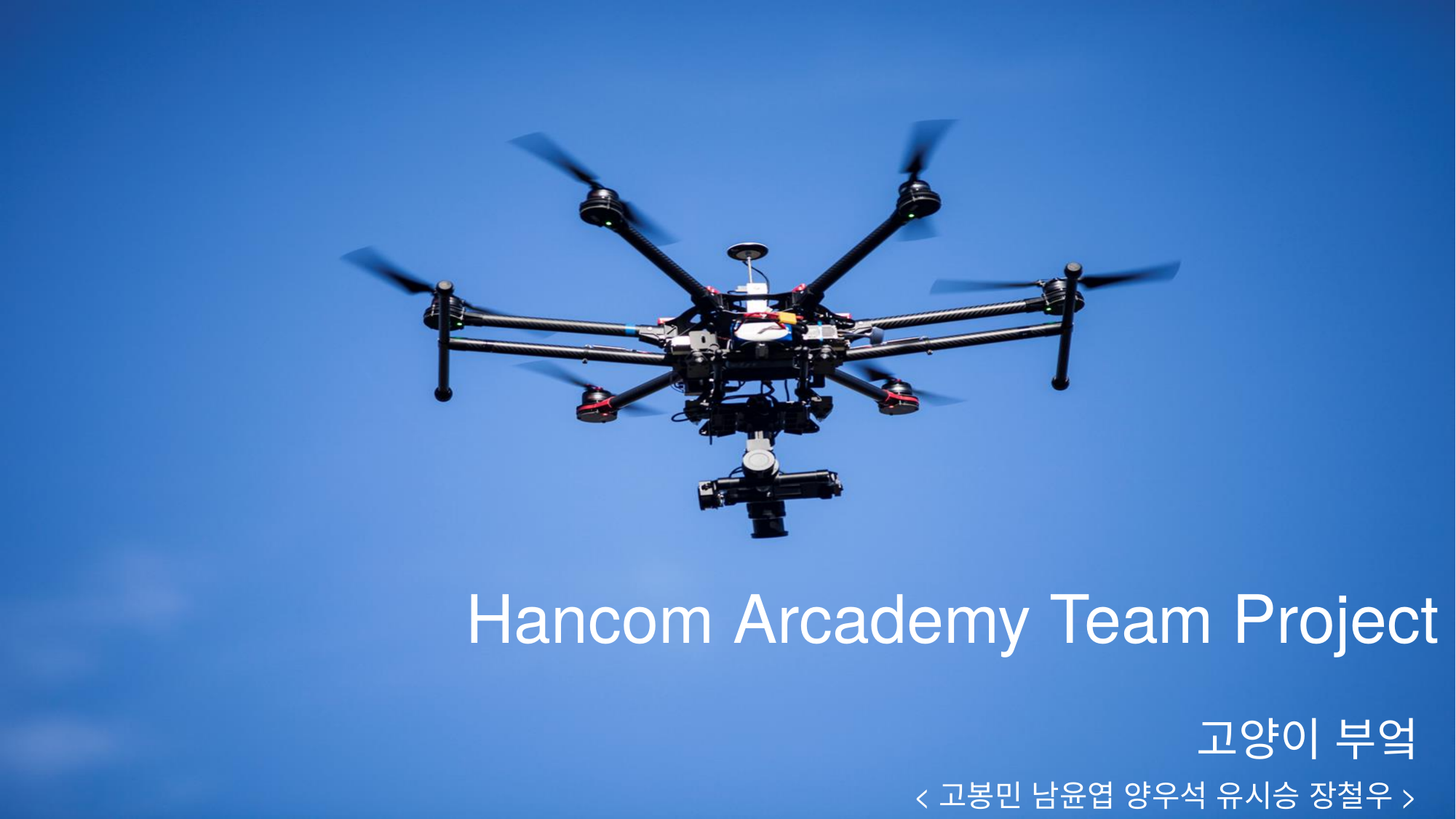

Hancom Arcademy Team Project
고양이 부엌
<고봉민 남윤엽 양우석 유시승 장철우>